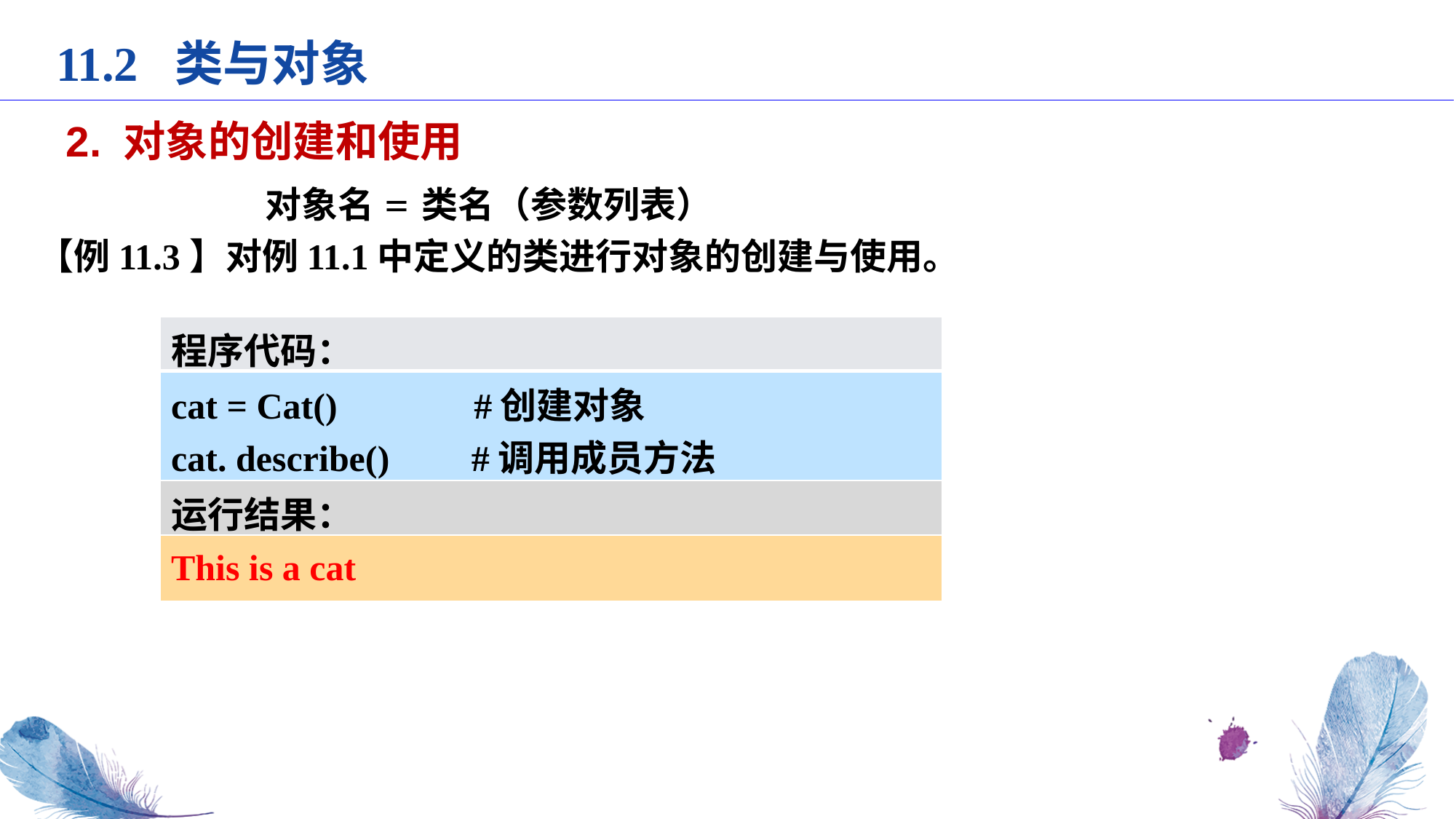

11.2  类与对象
2. 对象的创建和使用
对象名=类名（参数列表）
【例11.3】对例11.1中定义的类进行对象的创建与使用。
| 程序代码： |
| --- |
| cat = Cat() #创建对象 cat. describe() #调用成员方法 |
| 运行结果： |
| This is a cat |